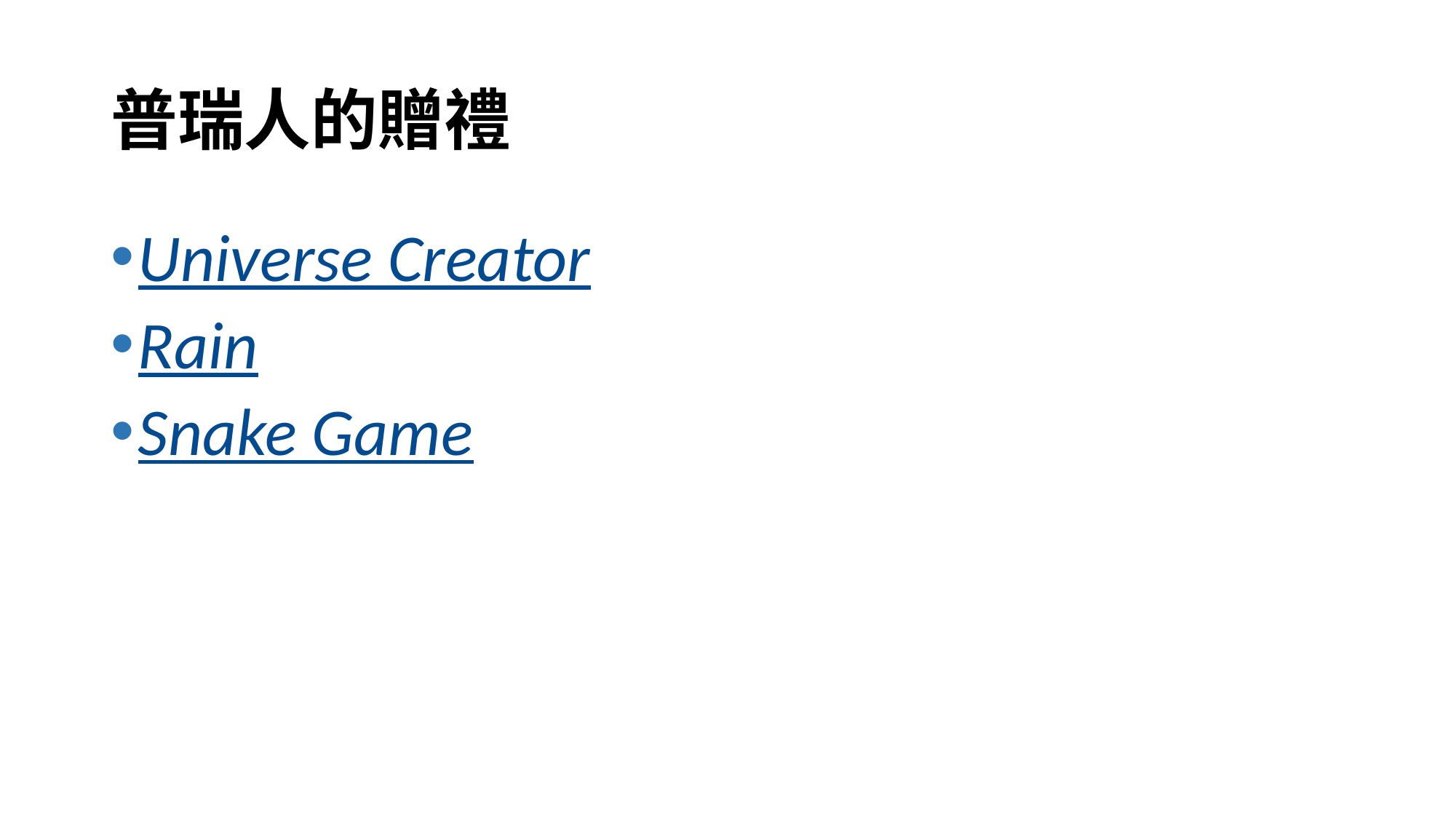

# 普瑞人的贈禮
Universe Creator
Rain
Snake Game